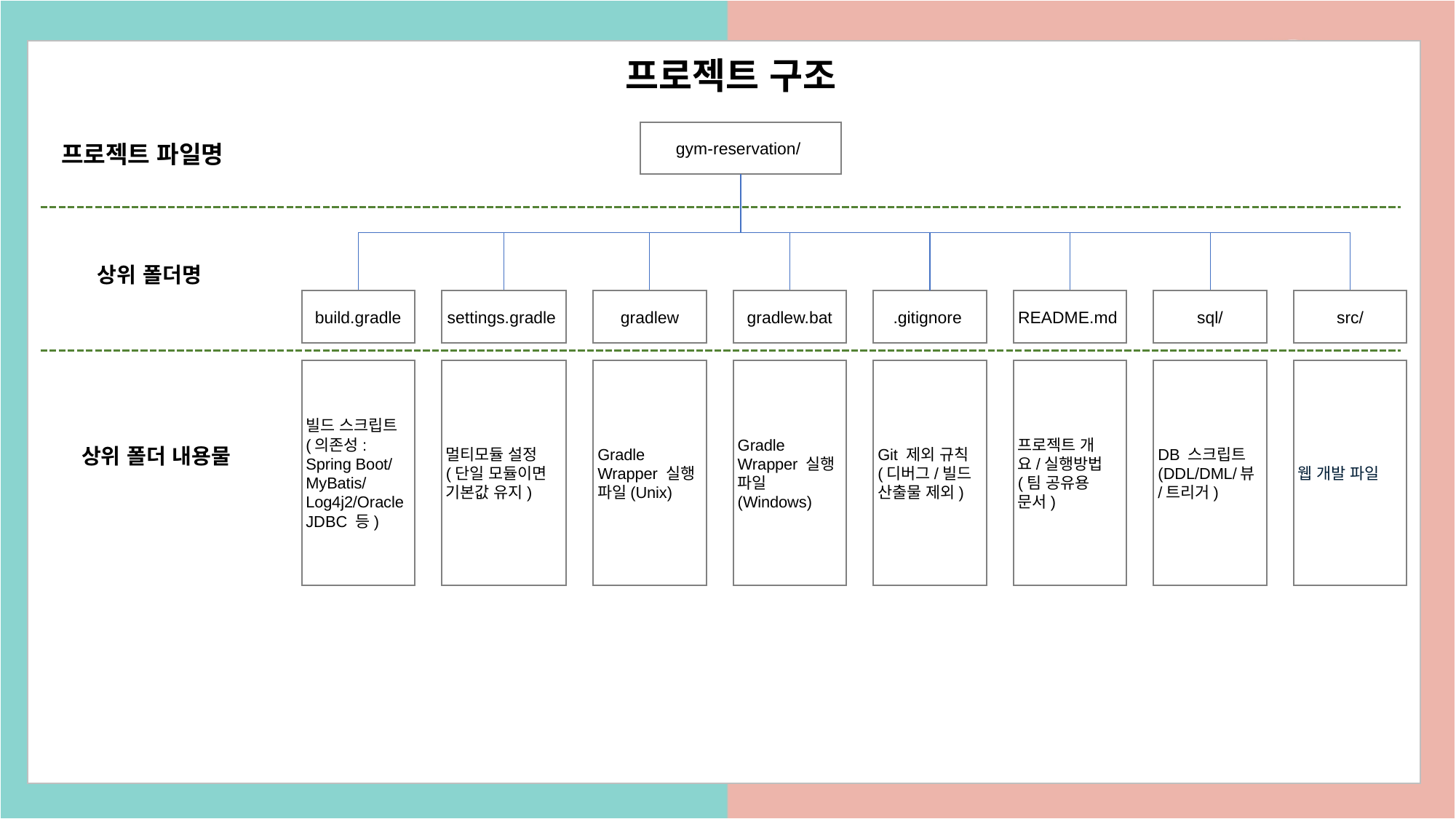

프로젝트 구조
gym-reservation/
프로젝트 파일명
상위 폴더명
build.gradle
빌드 스크립트(의존성: Spring Boot/MyBatis/Log4j2/Oracle JDBC 등)
settings.gradle
멀티모듈 설정(단일 모듈이면 기본값 유지)
gradlew
Gradle Wrapper 실행 파일(Unix)
gradlew.bat
Gradle Wrapper 실행 파일(Windows)
.gitignore
Git 제외 규칙(디버그/빌드 산출물 제외)
README.md
프로젝트 개요/실행방법(팀 공유용 문서)
sql/
DB 스크립트(DDL/DML/뷰/트리거)
src/
웹 개발 파일
상위 폴더 내용물